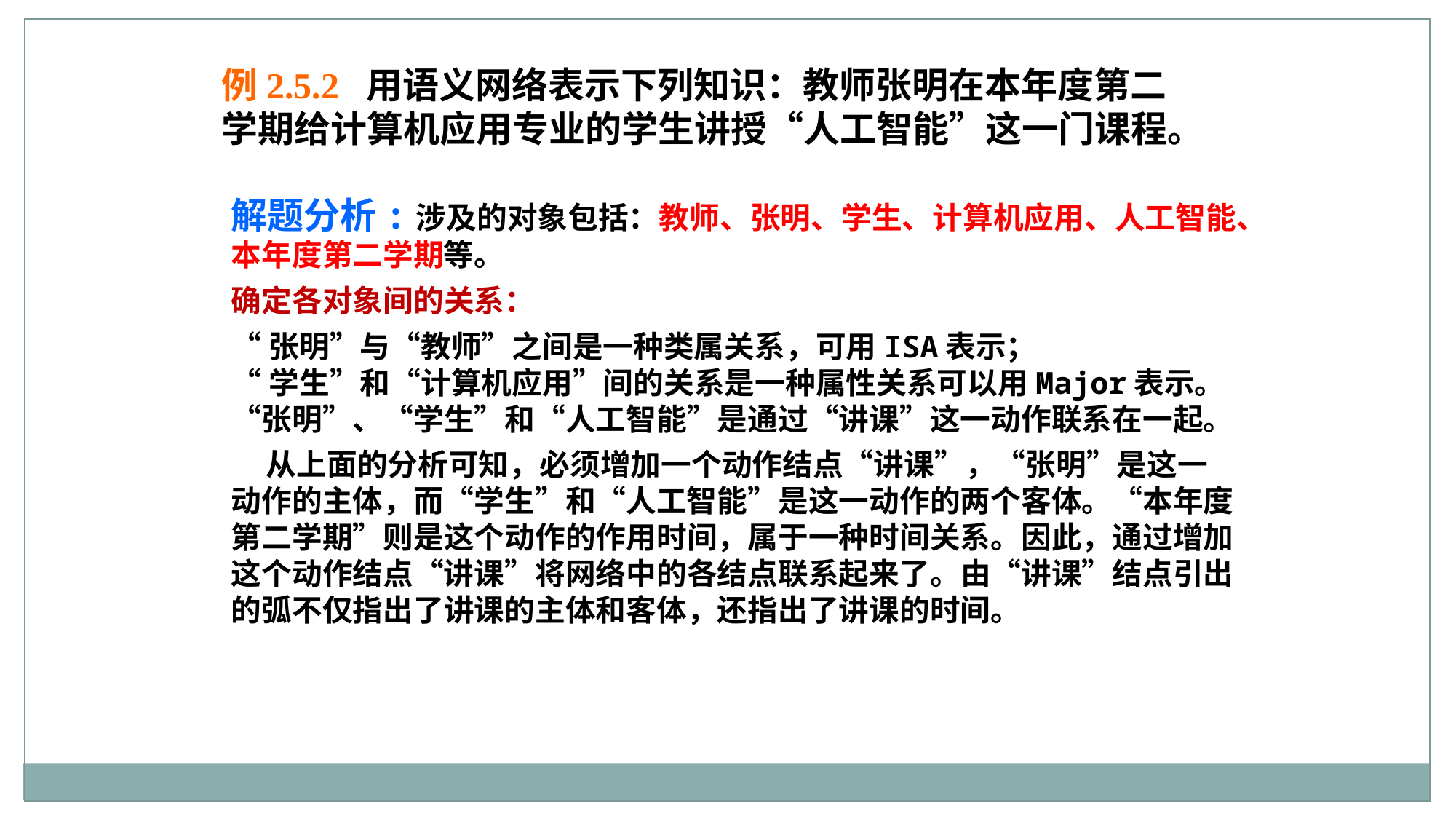

例2.5.2  用语义网络表示下列知识：教师张明在本年度第二学期给计算机应用专业的学生讲授“人工智能”这一门课程。
解题分析:涉及的对象包括：教师、张明、学生、计算机应用、人工智能、本年度第二学期等。
确定各对象间的关系：
“张明”与“教师”之间是一种类属关系，可用ISA表示；
“学生”和“计算机应用”间的关系是一种属性关系可以用Major表示。“张明”、“学生”和“人工智能”是通过“讲课”这一动作联系在一起。
    从上面的分析可知，必须增加一个动作结点“讲课”，“张明”是这一动作的主体，而“学生”和“人工智能”是这一动作的两个客体。“本年度第二学期”则是这个动作的作用时间，属于一种时间关系。因此，通过增加这个动作结点“讲课”将网络中的各结点联系起来了。由“讲课”结点引出的弧不仅指出了讲课的主体和客体，还指出了讲课的时间。